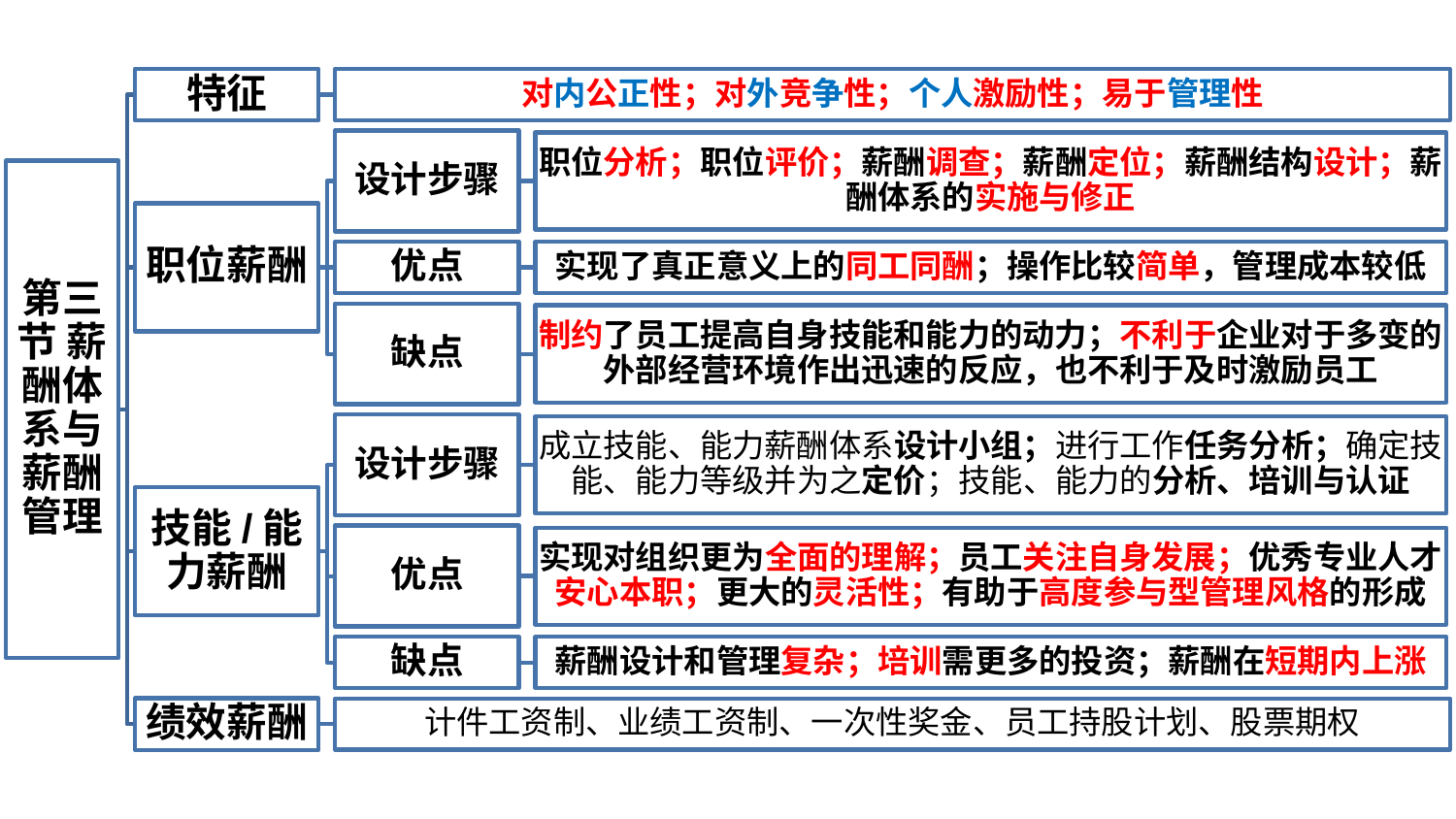

第三节 薪酬体系与薪酬管理
特征
对内公正性；对外竞争性；个人激励性；易于管理性
职位薪酬
设计步骤
职位分析；职位评价；薪酬调查；薪酬定位；薪酬结构设计；薪酬体系的实施与修正
优点
实现了真正意义上的同工同酬；操作比较简单，管理成本较低
缺点
制约了员工提高自身技能和能力的动力；不利于企业对于多变的外部经营环境作出迅速的反应，也不利于及时激励员工
技能/能力薪酬
设计步骤
成立技能、能力薪酬体系设计小组；进行工作任务分析；确定技能、能力等级并为之定价；技能、能力的分析、培训与认证
优点
实现对组织更为全面的理解；员工关注自身发展；优秀专业人才安心本职；更大的灵活性；有助于高度参与型管理风格的形成
缺点
薪酬设计和管理复杂；培训需更多的投资；薪酬在短期内上涨
绩效薪酬
计件工资制、业绩工资制、一次性奖金、员工持股计划、股票期权
多题型